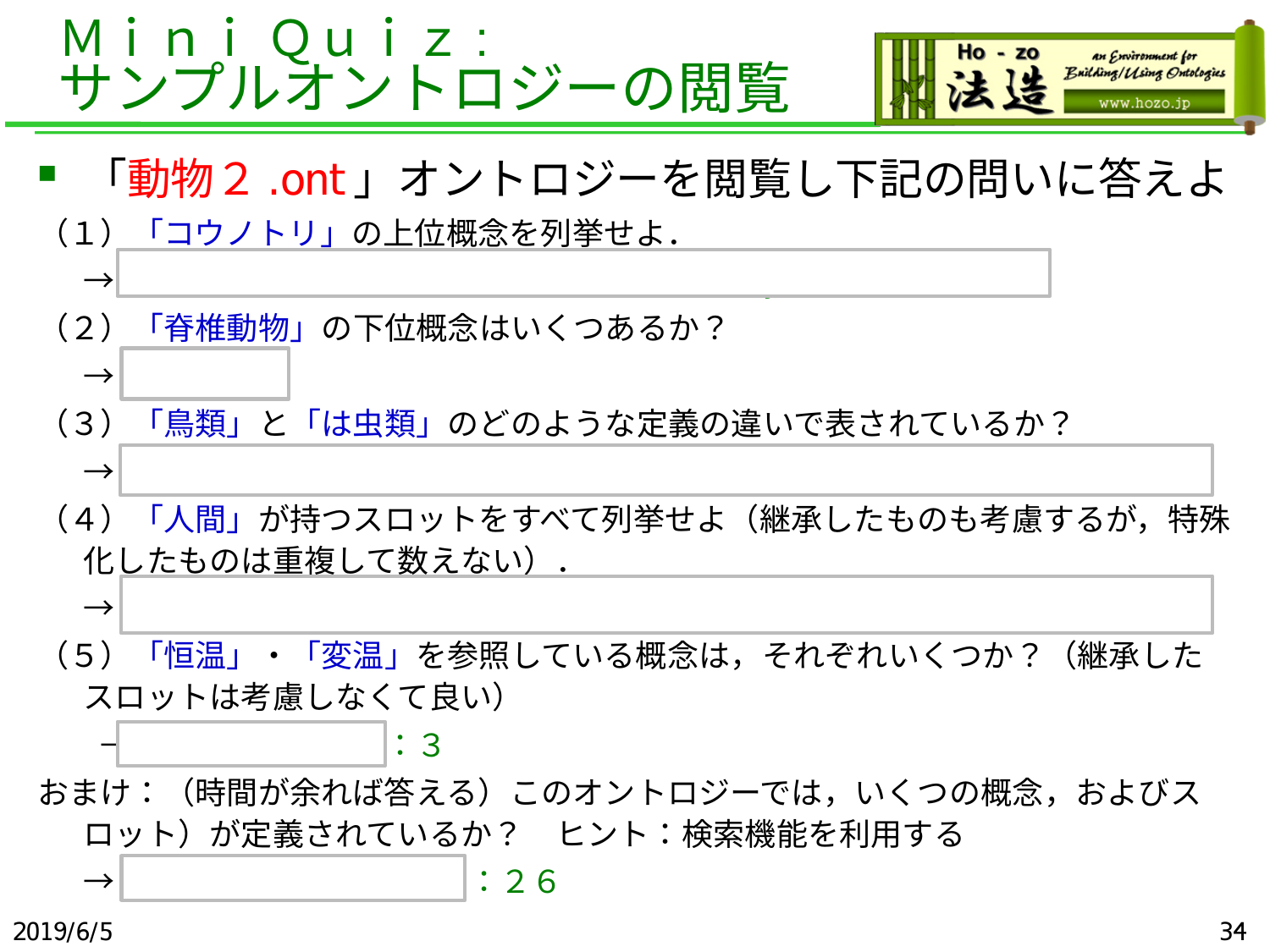

# Ｍｉｎｉ Ｑｕｉｚ: サンプルオントロジーの閲覧
「動物２.ont」オントロジーを閲覧し下記の問いに答えよ
（１）「コウノトリ」の上位概念を列挙せよ．
	→鳥類，卵生動物，脊椎動物，動物，生物，Any
（２）「脊椎動物」の下位概念はいくつあるか？
	→１７こ
（３）「鳥類」と「は虫類」のどのような定義の違いで表されているか？
	→体温が“恒温”か“変温”かの違い
（４）「人間」が持つスロットをすべて列挙せよ（継承したものも考慮するが，特殊化したものは重複して数えない）．
	→手，足，増え方，体温，背骨，頭部，胴部
（５）「恒温」・「変温」を参照している概念は，それぞれいくつか？（継承したスロットは考慮しなくて良い）
　　→恒温：２　　変温：３
おまけ：（時間が余れば答える）このオントロジーでは，いくつの概念，およびスロット）が定義されているか？　ヒント：検索機能を利用する
	→概念：３８　　スロット：２６

2019/6/5
34